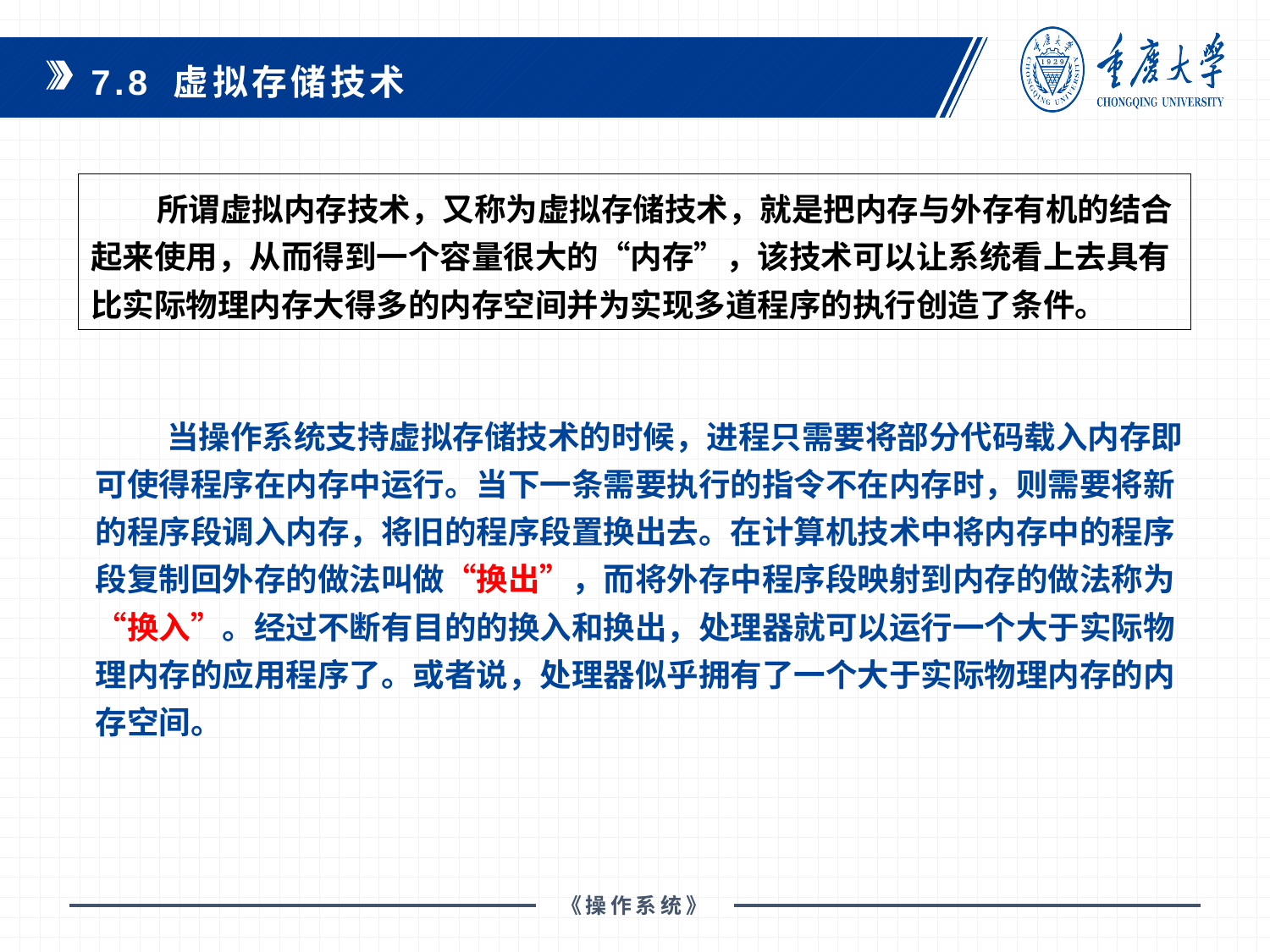

7.8 虚拟存储技术

   所谓虚拟内存技术，又称为虚拟存储技术，就是把内存与外存有机的结合起来使用，从而得到一个容量很大的“内存”，该技术可以让系统看上去具有比实际物理内存大得多的内存空间并为实现多道程序的执行创造了条件。
   当操作系统支持虚拟存储技术的时候，进程只需要将部分代码载入内存即可使得程序在内存中运行。当下一条需要执行的指令不在内存时，则需要将新的程序段调入内存，将旧的程序段置换出去。在计算机技术中将内存中的程序段复制回外存的做法叫做“换出”，而将外存中程序段映射到内存的做法称为“换入”。经过不断有目的的换入和换出，处理器就可以运行一个大于实际物理内存的应用程序了。或者说，处理器似乎拥有了一个大于实际物理内存的内存空间。